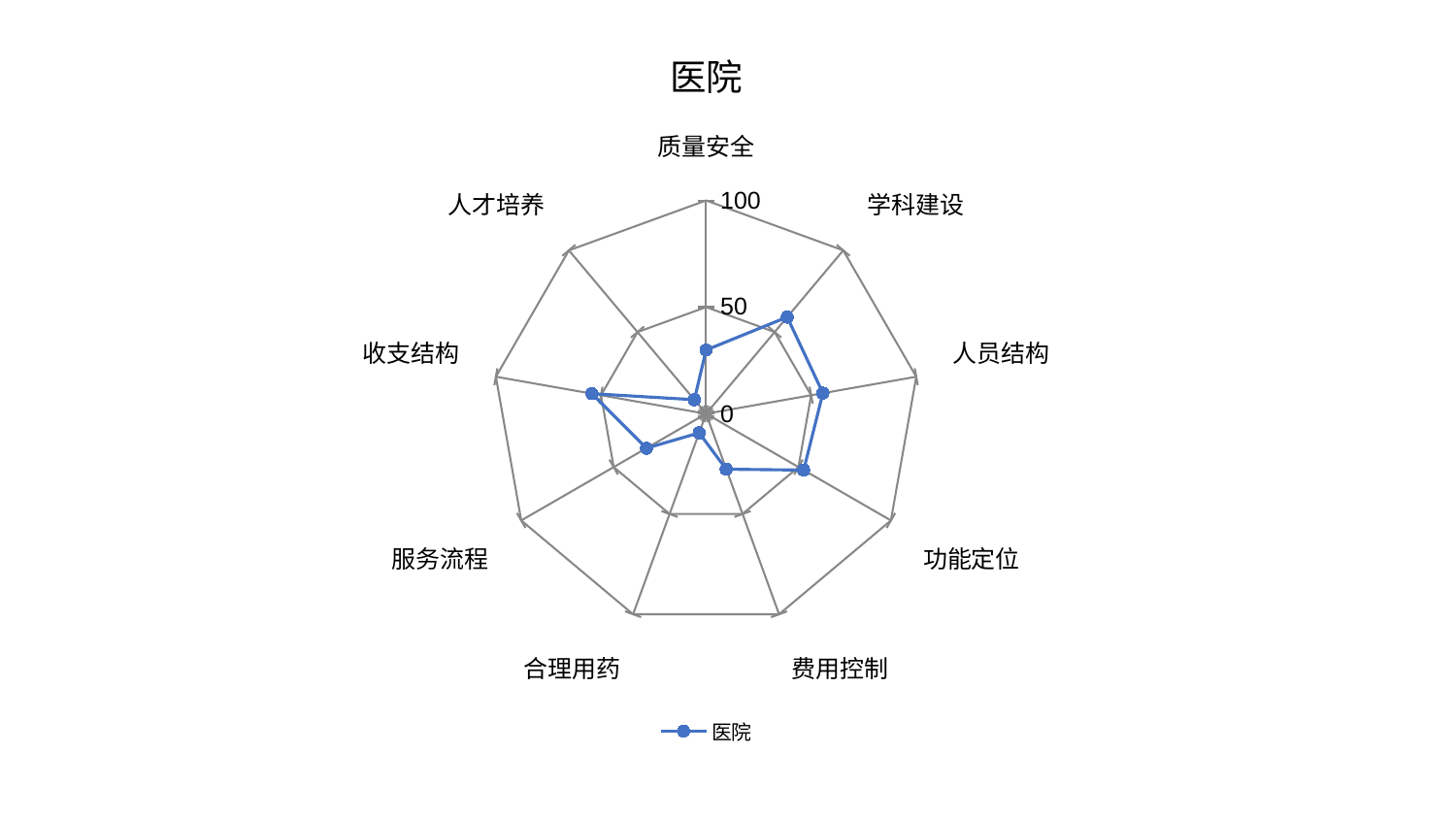

### Chart: 医院

| Category | 医院 |
|---|---|
| 质量安全 | 29.881653434208395 |
| 学科建设 | 59.16250243840327 |
| 人员结构 | 55.60128954696221 |
| 功能定位 | 52.7988490976029 |
| 费用控制 | 27.67210269736933 |
| 合理用药 | 9.532488055652037 |
| 服务流程 | 32.30618574169215 |
| 收支结构 | 54.28912872812186 |
| 人才培养 | 8.577502663960152 |
129